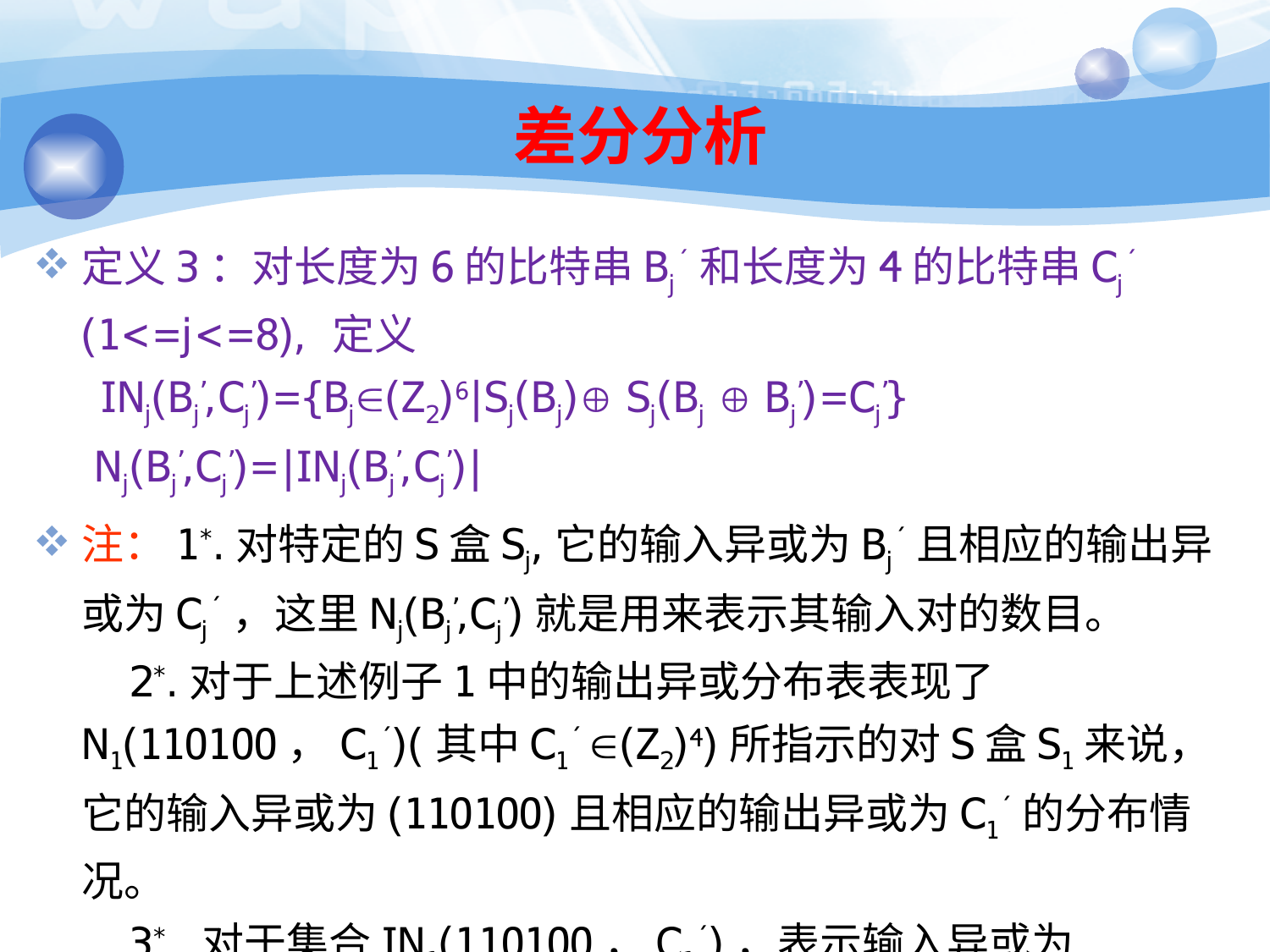

# 差分分析
定义3：对长度为6的比特串Bj´和长度为4的比特串Cj´ (1<=j<=8), 定义
 INj(Bj’,Cj’)={Bj∈(Z2)6|Sj(Bj)⊕ Sj(Bj ⊕ Bj’)=Cj’}
 Nj(Bj’,Cj’)=|INj(Bj’,Cj’)|
注：1*.对特定的S盒Sj,它的输入异或为Bj´且相应的输出异或为Cj´，这里Nj(Bj’,Cj’)就是用来表示其输入对的数目。
    2*.对于上述例子1中的输出异或分布表表现了N1(110100，C1´)(其中C1´ ∈(Z2)4)所指示的对S盒S1来说，它的输入异或为(110100)且相应的输出异或为C1´的分布情况。
    3*. 对于集合IN1(110100，C1´)，表示输入异或为(110100)的所有可能输入引起输出异或情况的分布表，见下页：